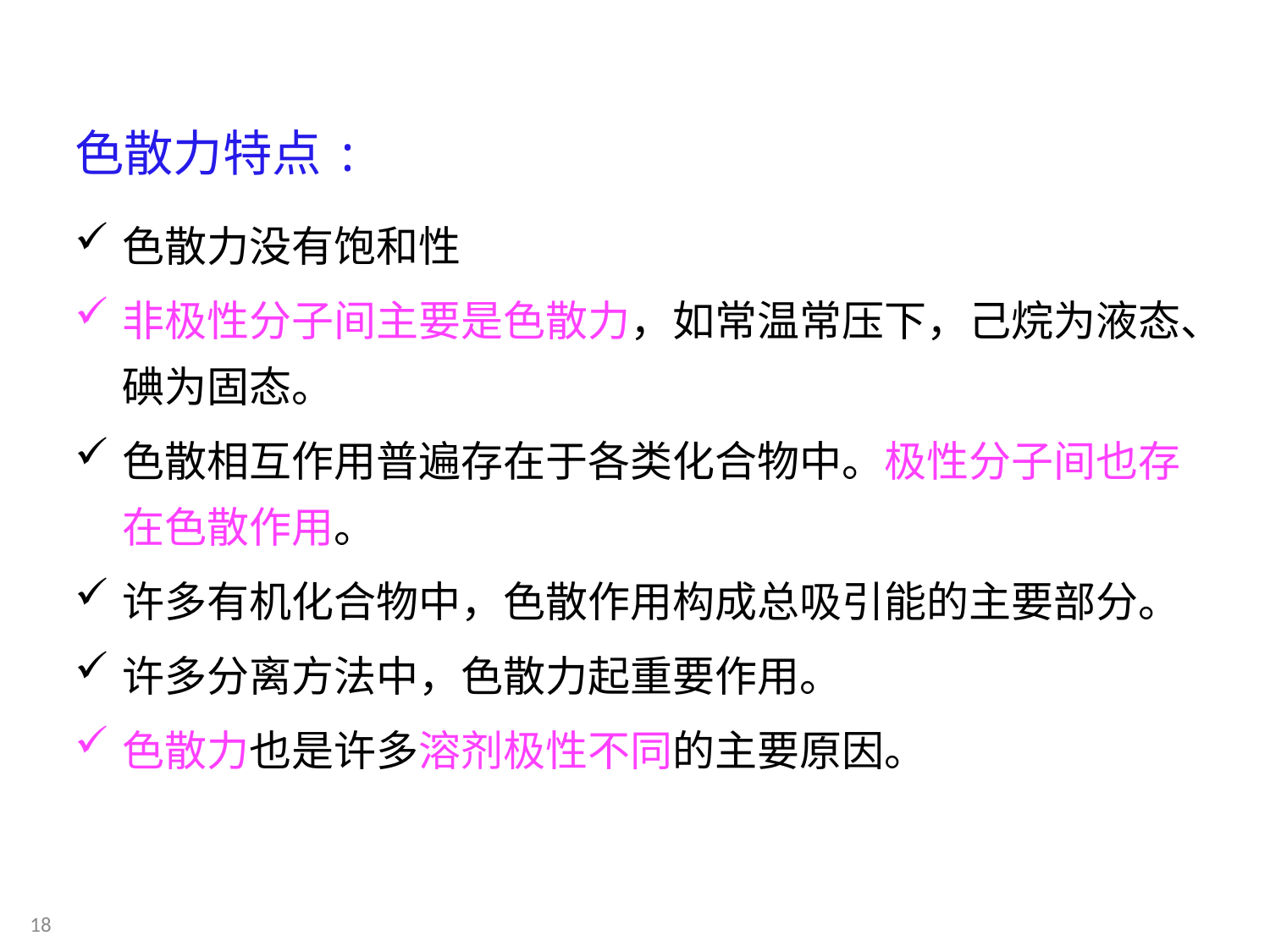

色散力特点:
色散力没有饱和性
非极性分子间主要是色散力，如常温常压下，己烷为液态、碘为固态。
色散相互作用普遍存在于各类化合物中。极性分子间也存在色散作用。
许多有机化合物中，色散作用构成总吸引能的主要部分。
许多分离方法中，色散力起重要作用。
色散力也是许多溶剂极性不同的主要原因。
18